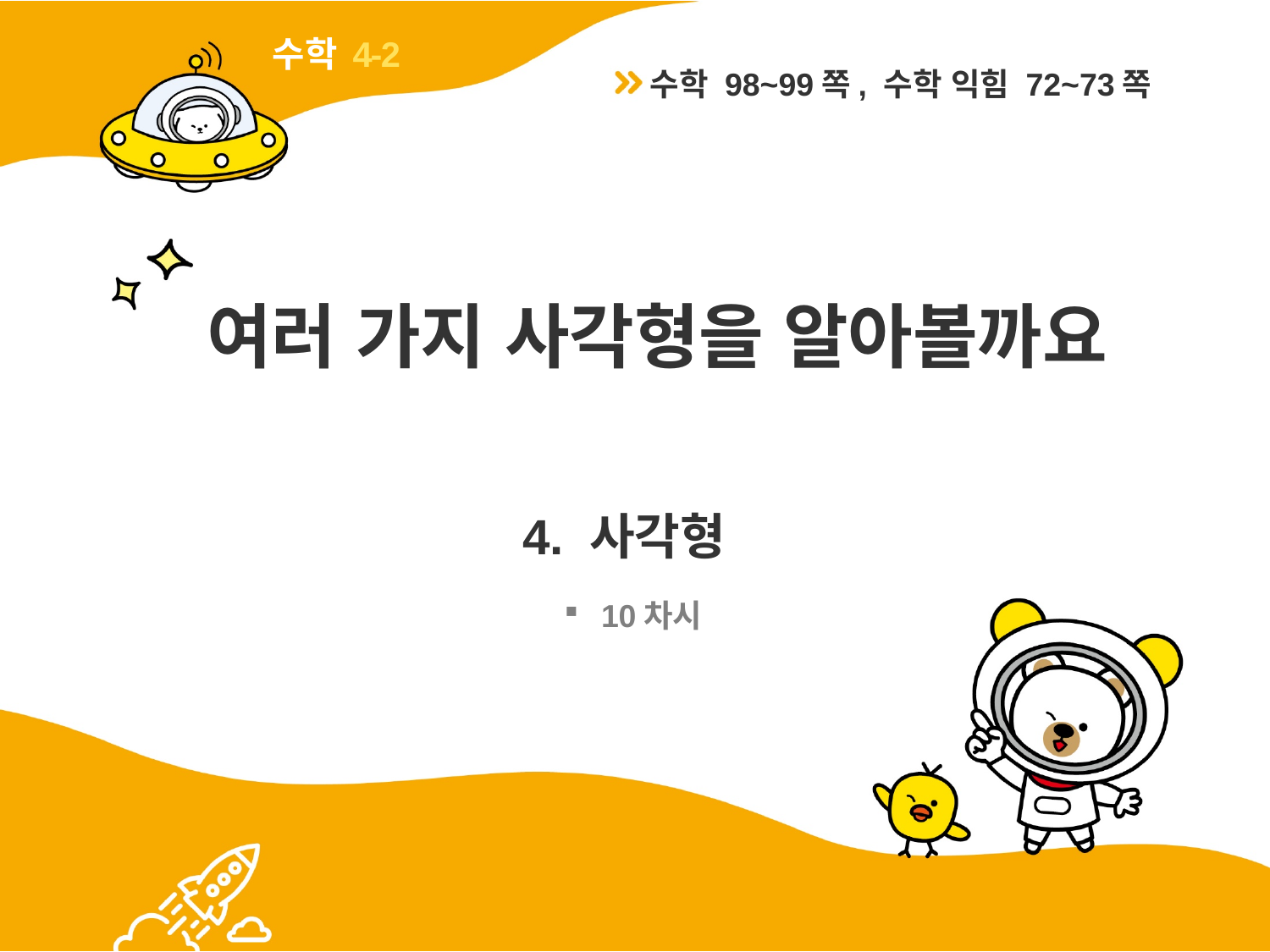

4-2
수학 98~99쪽, 수학 익힘 72~73쪽
# 여러 가지 사각형을 알아볼까요
4. 사각형
10차시